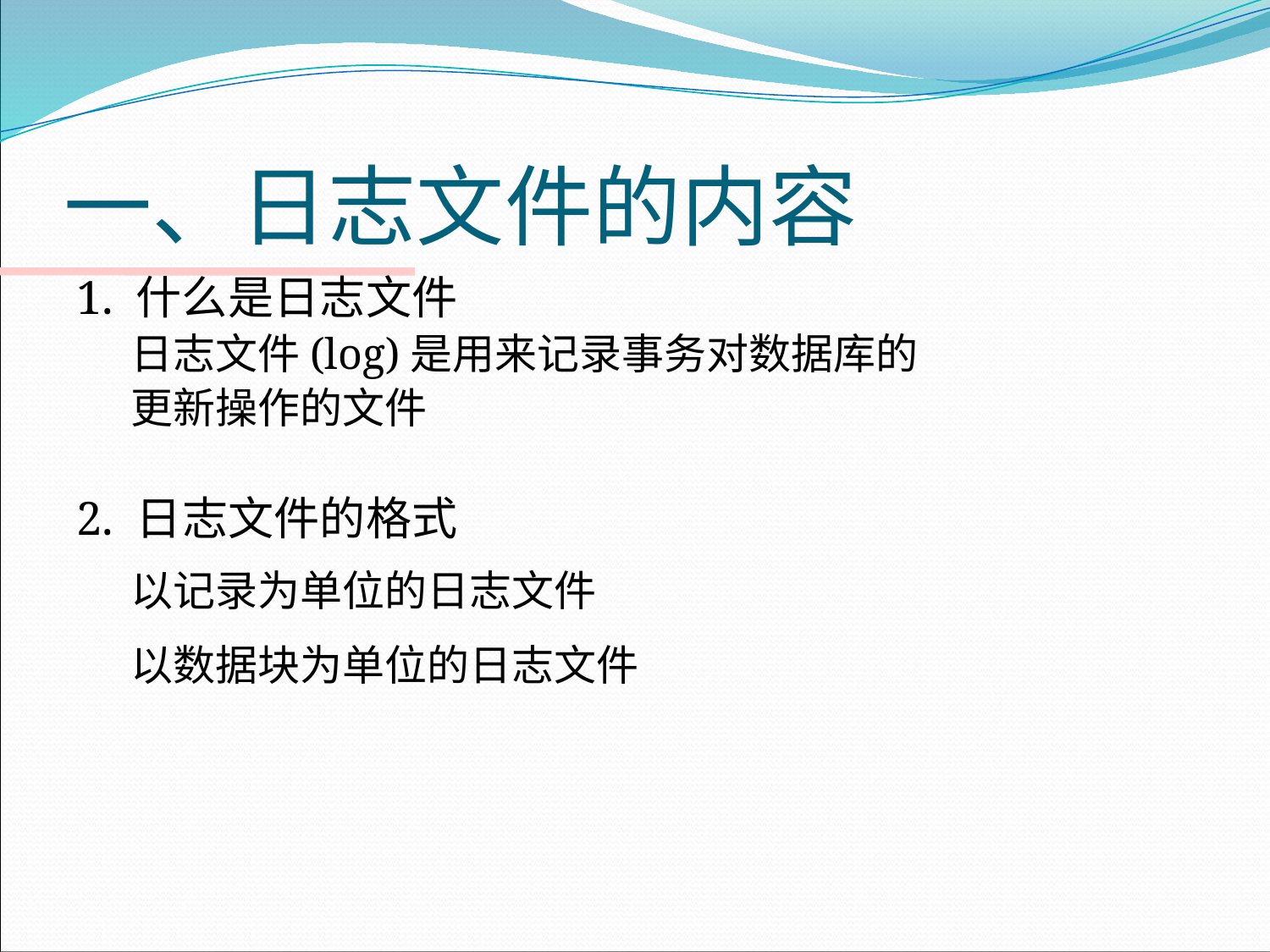

# 一、日志文件的内容
1. 什么是日志文件
日志文件(log)是用来记录事务对数据库的
更新操作的文件

2. 日志文件的格式
以记录为单位的日志文件
以数据块为单位的日志文件

939